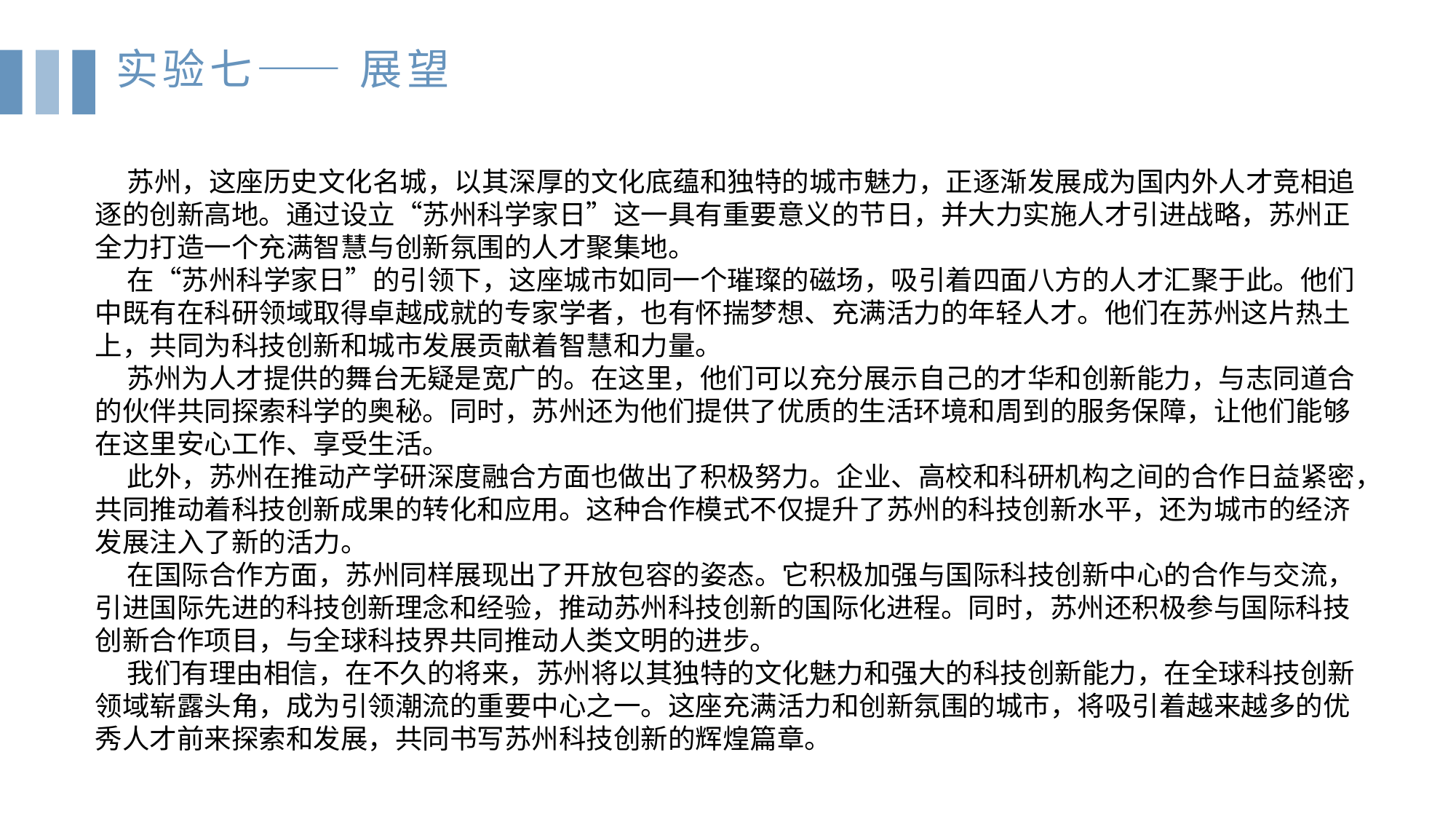

实验七—— 展望

苏州，这座历史文化名城，以其深厚的文化底蕴和独特的城市魅力，正逐渐发展成为国内外人才竞相追逐的创新高地。通过设立“苏州科学家日”这一具有重要意义的节日，并大力实施人才引进战略，苏州正全力打造一个充满智慧与创新氛围的人才聚集地。
在“苏州科学家日”的引领下，这座城市如同一个璀璨的磁场，吸引着四面八方的人才汇聚于此。他们中既有在科研领域取得卓越成就的专家学者，也有怀揣梦想、充满活力的年轻人才。他们在苏州这片热土上，共同为科技创新和城市发展贡献着智慧和力量。
苏州为人才提供的舞台无疑是宽广的。在这里，他们可以充分展示自己的才华和创新能力，与志同道合的伙伴共同探索科学的奥秘。同时，苏州还为他们提供了优质的生活环境和周到的服务保障，让他们能够在这里安心工作、享受生活。
此外，苏州在推动产学研深度融合方面也做出了积极努力。企业、高校和科研机构之间的合作日益紧密，共同推动着科技创新成果的转化和应用。这种合作模式不仅提升了苏州的科技创新水平，还为城市的经济发展注入了新的活力。
在国际合作方面，苏州同样展现出了开放包容的姿态。它积极加强与国际科技创新中心的合作与交流，引进国际先进的科技创新理念和经验，推动苏州科技创新的国际化进程。同时，苏州还积极参与国际科技创新合作项目，与全球科技界共同推动人类文明的进步。
我们有理由相信，在不久的将来，苏州将以其独特的文化魅力和强大的科技创新能力，在全球科技创新领域崭露头角，成为引领潮流的重要中心之一。这座充满活力和创新氛围的城市，将吸引着越来越多的优秀人才前来探索和发展，共同书写苏州科技创新的辉煌篇章。